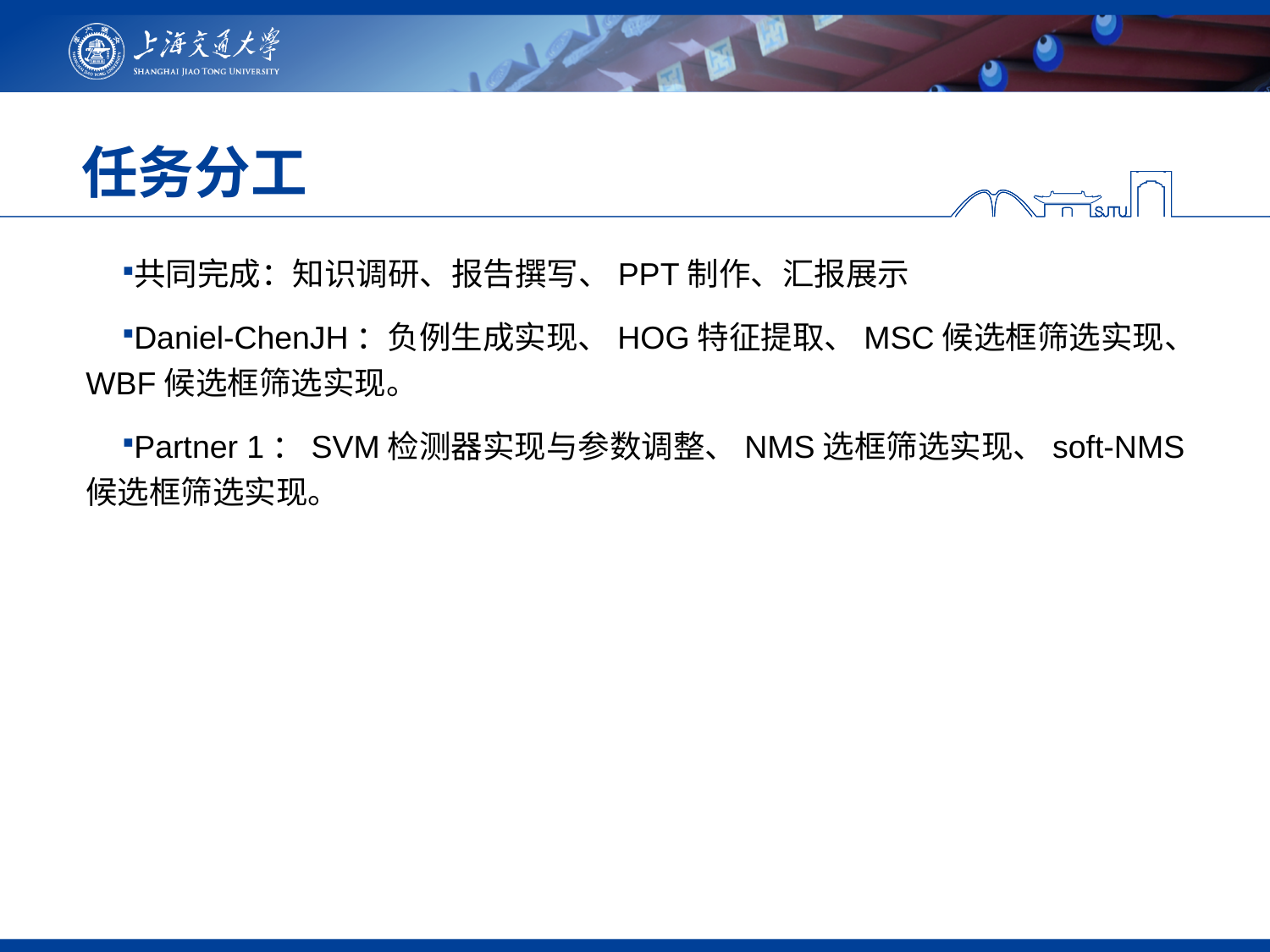

# 任务分工
共同完成：知识调研、报告撰写、PPT制作、汇报展示
Daniel-ChenJH：负例生成实现、HOG特征提取、MSC候选框筛选实现、WBF候选框筛选实现。
Partner 1：SVM检测器实现与参数调整、NMS选框筛选实现、soft-NMS候选框筛选实现。